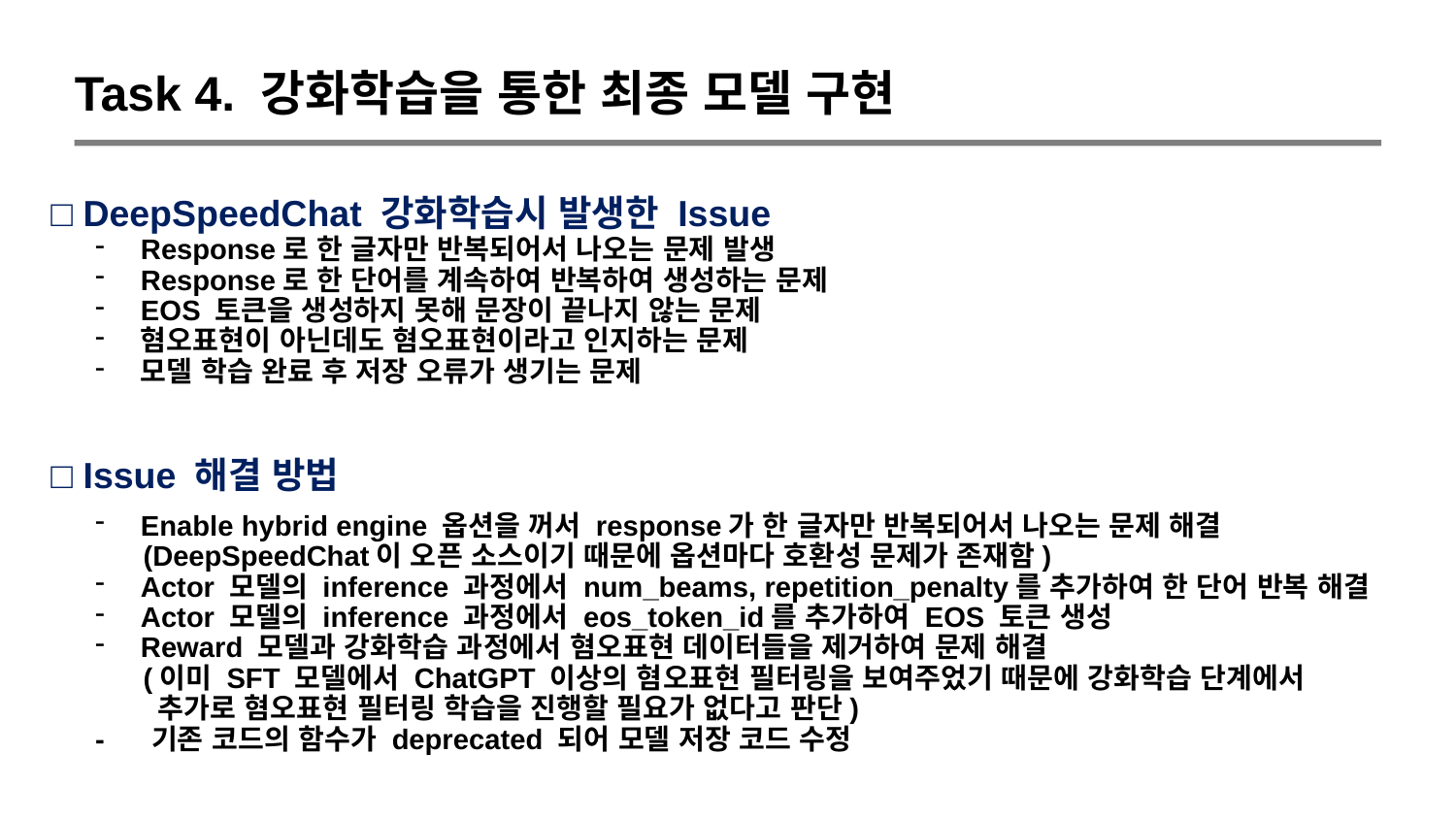

Task 4. 강화학습을 통한 최종 모델 구현
□ DeepSpeedChat 강화학습시 발생한 Issue

□ Issue 해결 방법
Response로 한 글자만 반복되어서 나오는 문제 발생
Response로 한 단어를 계속하여 반복하여 생성하는 문제
EOS 토큰을 생성하지 못해 문장이 끝나지 않는 문제
혐오표현이 아닌데도 혐오표현이라고 인지하는 문제
모델 학습 완료 후 저장 오류가 생기는 문제
Enable hybrid engine 옵션을 꺼서 response가 한 글자만 반복되어서 나오는 문제 해결
      (DeepSpeedChat이 오픈 소스이기 때문에 옵션마다 호환성 문제가 존재함)
Actor 모델의 inference 과정에서 num_beams, repetition_penalty를 추가하여 한 단어 반복 해결
Actor 모델의 inference 과정에서 eos_token_id를 추가하여 EOS 토큰 생성
Reward 모델과 강화학습 과정에서 혐오표현 데이터들을 제거하여 문제 해결
      (이미 SFT 모델에서 ChatGPT 이상의 혐오표현 필터링을 보여주었기 때문에 강화학습 단계에서
       추가로 혐오표현 필터링 학습을 진행할 필요가 없다고 판단)
-     기존 코드의 함수가 deprecated 되어 모델 저장 코드 수정